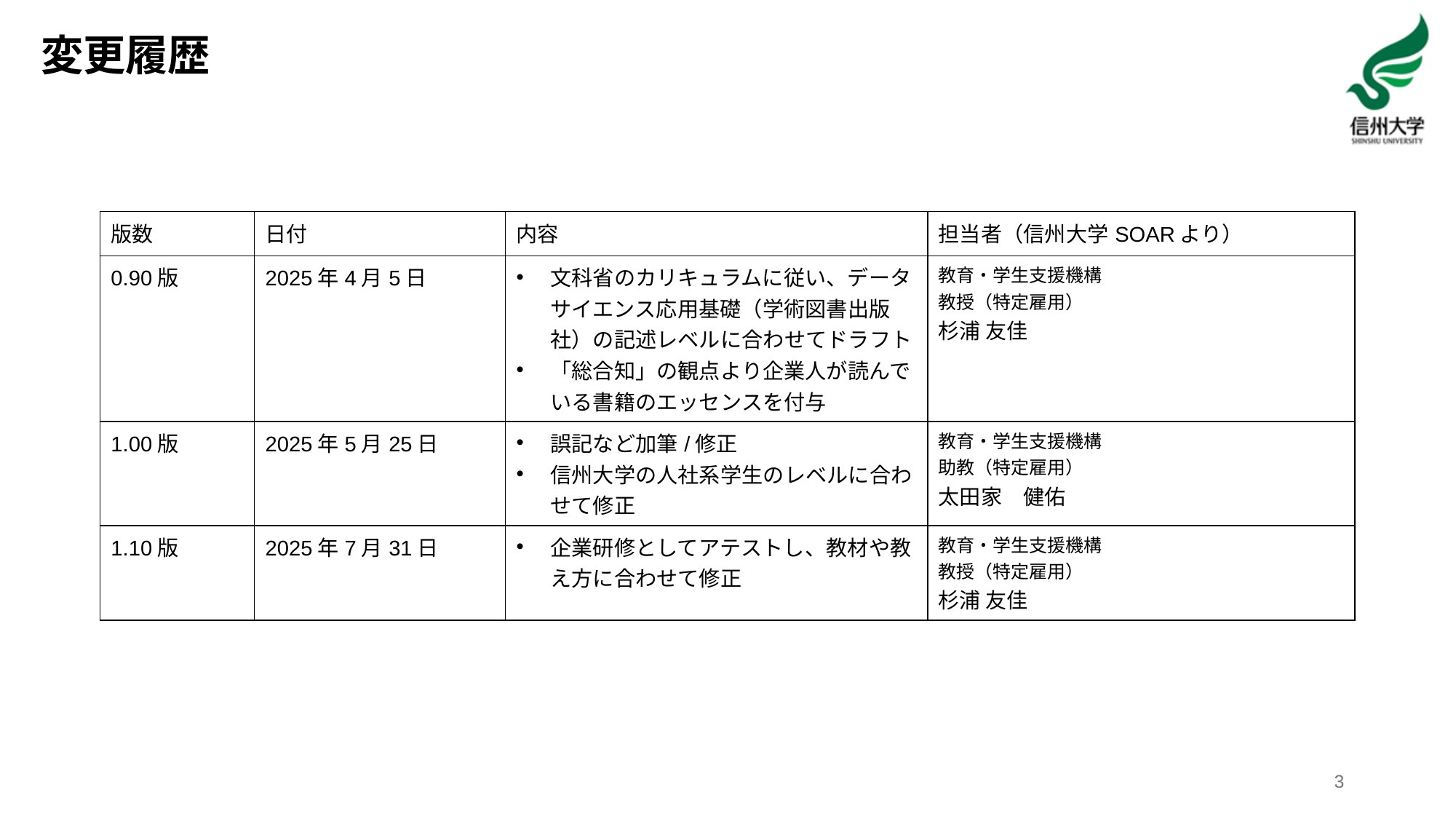

変更履歴
| 版数 | 日付 | 内容 | 担当者（信州大学SOARより） |
| --- | --- | --- | --- |
| 0.90版 | 2025年4月5日 | 文科省のカリキュラムに従い、データサイエンス応用基礎（学術図書出版社）の記述レベルに合わせてドラフト 「総合知」の観点より企業人が読んでいる書籍のエッセンスを付与 | 教育・学生支援機構 教授（特定雇用） 杉浦 友佳 |
| 1.00版 | 2025年5月25日 | 誤記など加筆/修正 信州大学の人社系学生のレベルに合わせて修正 | 教育・学生支援機構　 助教（特定雇用）　 太田家　健佑 |
| 1.10版 | 2025年7月31日 | 企業研修としてアテストし、教材や教え方に合わせて修正 | 教育・学生支援機構 教授（特定雇用） 杉浦 友佳 |
3